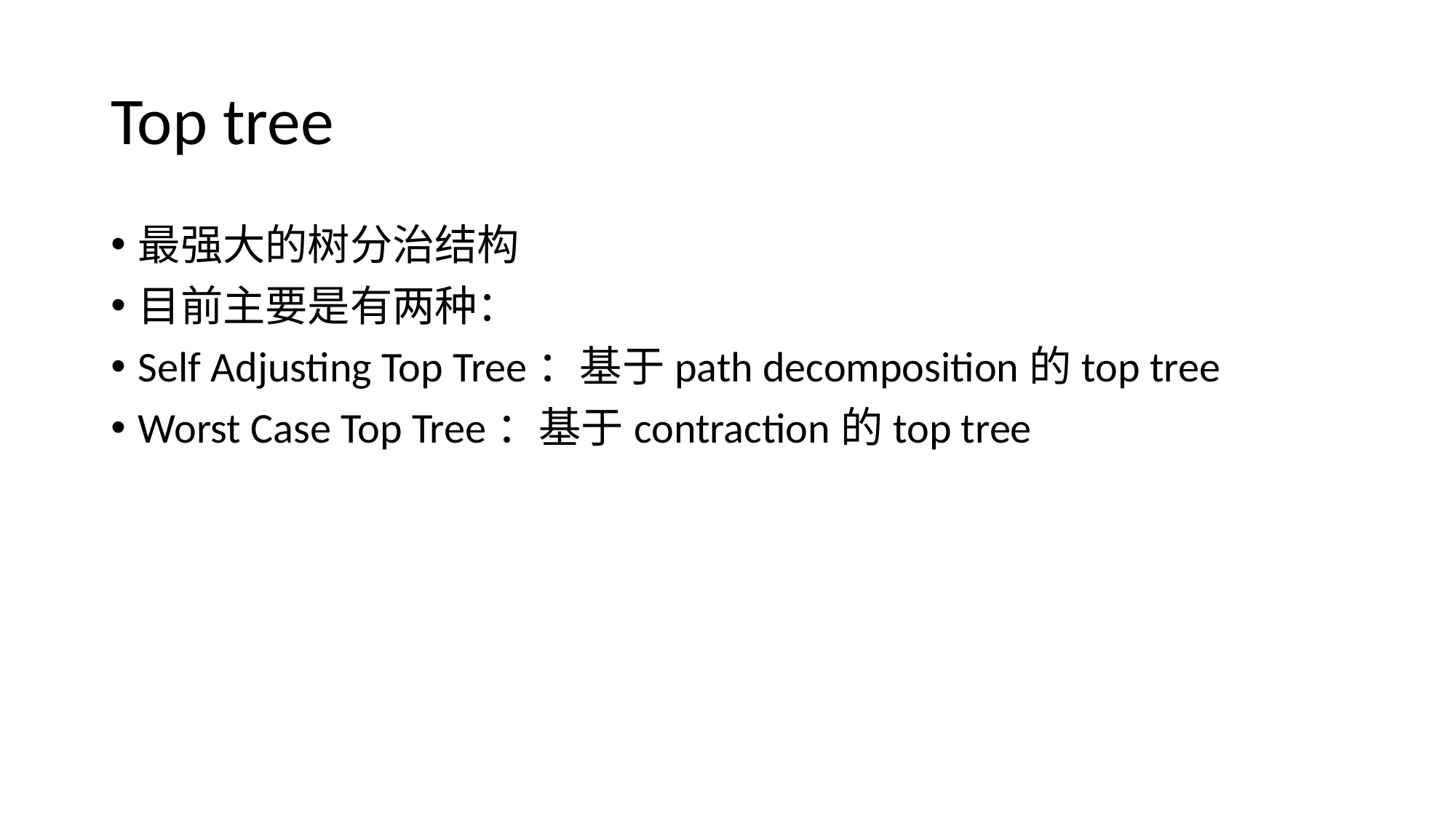

# Top tree
最强大的树分治结构
目前主要是有两种：
Self Adjusting Top Tree：基于path decomposition的top tree
Worst Case Top Tree：基于contraction的top tree